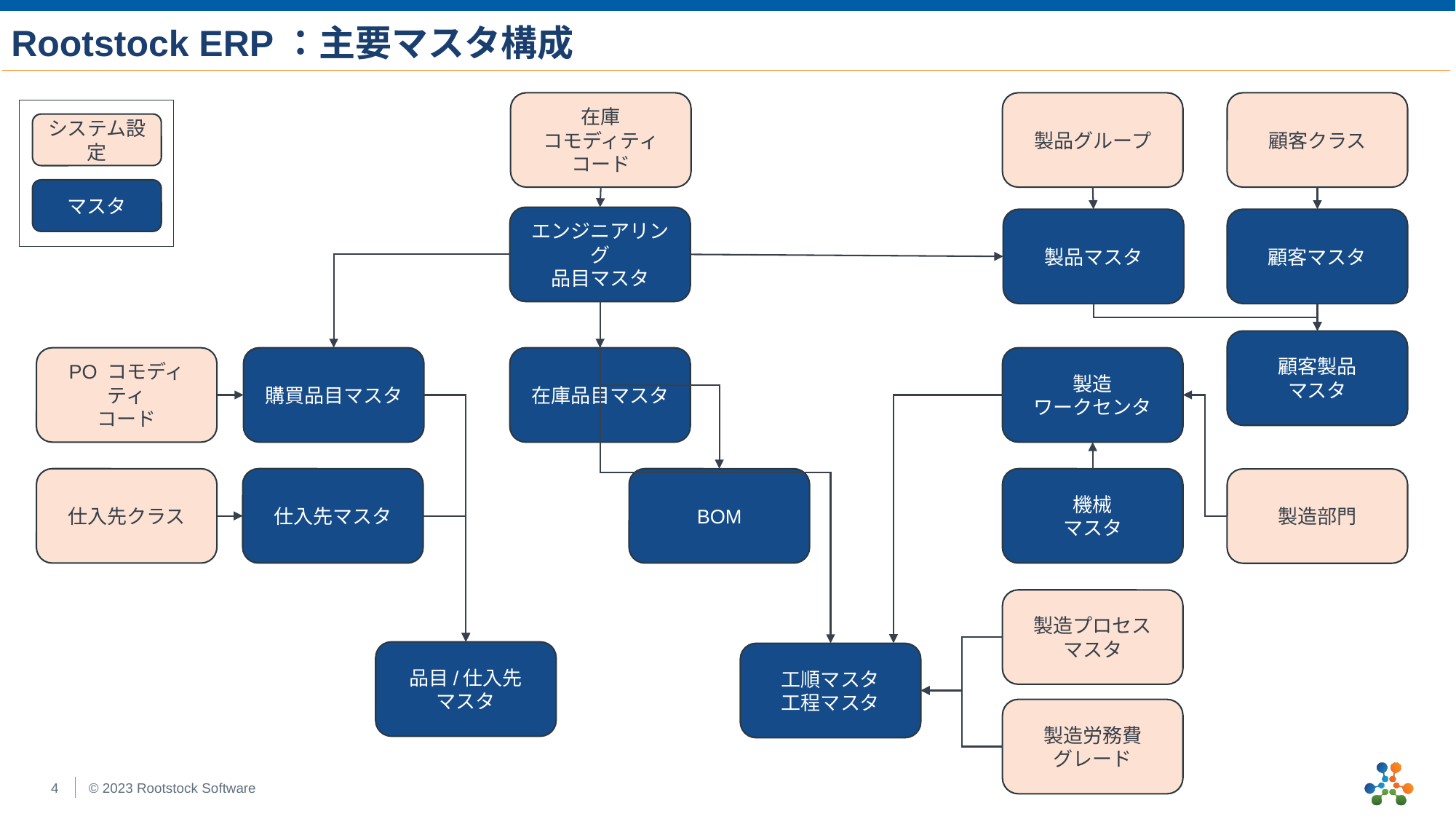

Rootstock ERP：主要マスタ構成
在庫
コモディティコード
製品グループ
顧客クラス

システム設定
マスタ
エンジニアリング
品目マスタ
製品マスタ
顧客マスタ
顧客製品
マスタ
PO コモディティ
コード
購買品目マスタ
在庫品目マスタ
製造
ワークセンタ
仕入先クラス
仕入先マスタ
BOM
機械
マスタ
製造部門
製造プロセス
マスタ
品目/仕入先
マスタ
工順マスタ
工程マスタ
製造労務費
グレード